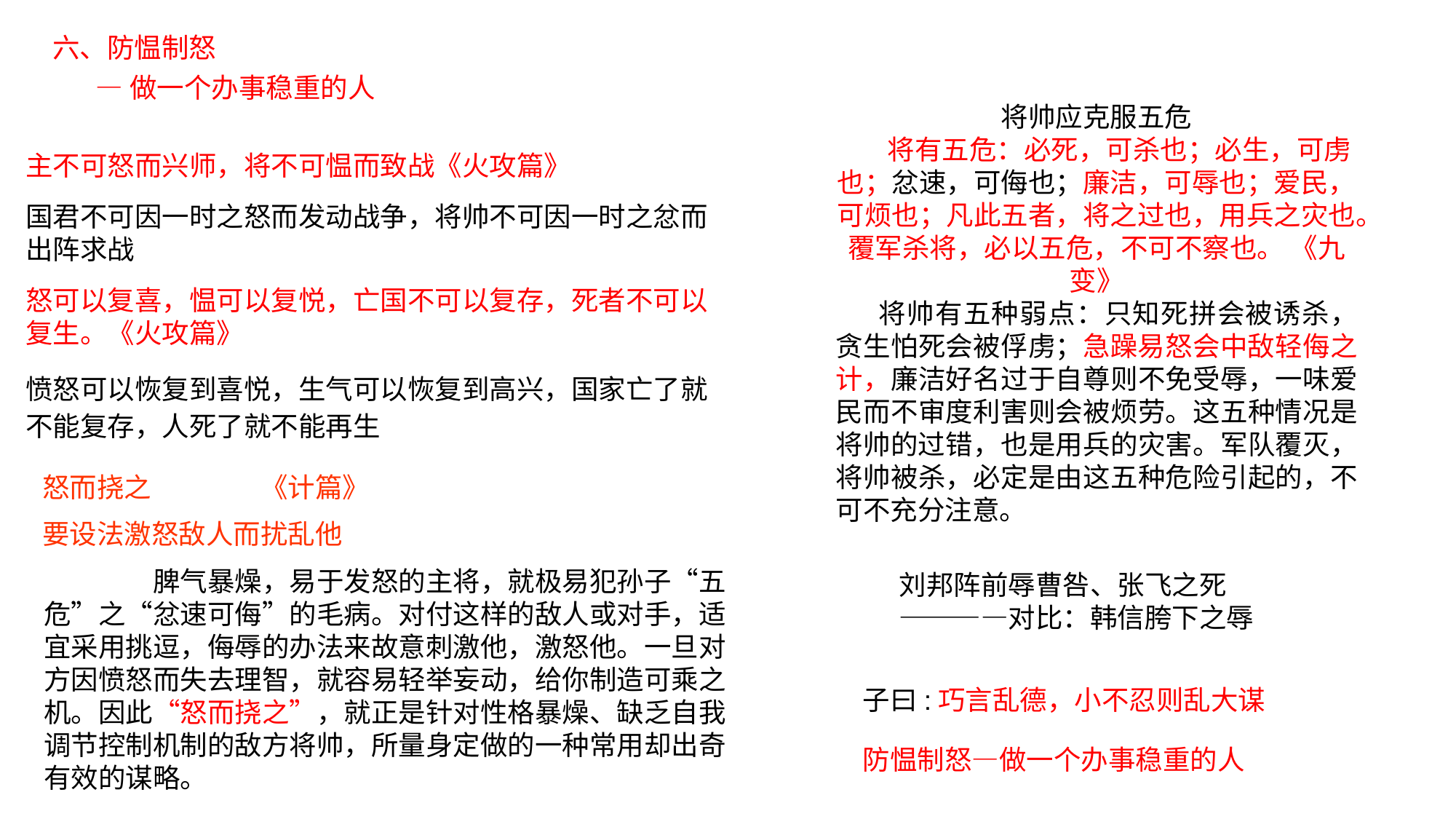

六、防愠制怒
       —做一个办事稳重的人
将帅应克服五危
　   将有五危：必死，可杀也；必生，可虏也；忿速，可侮也；廉洁，可辱也；爱民，可烦也；凡此五者，将之过也，用兵之灾也。覆军杀将，必以五危，不可不察也。 《九变》
     将帅有五种弱点：只知死拼会被诱杀，贪生怕死会被俘虏；急躁易怒会中敌轻侮之计，廉洁好名过于自尊则不免受辱，一味爱民而不审度利害则会被烦劳。这五种情况是将帅的过错，也是用兵的灾害。军队覆灭，将帅被杀，必定是由这五种危险引起的，不可不充分注意。
主不可怒而兴师，将不可愠而致战《火攻篇》
国君不可因一时之怒而发动战争，将帅不可因一时之忿而出阵求战
怒可以复喜，愠可以复悦，亡国不可以复存，死者不可以复生。《火攻篇》
愤怒可以恢复到喜悦，生气可以恢复到高兴，国家亡了就不能复存，人死了就不能再生
怒而挠之	《计篇》
要设法激怒敌人而扰乱他
	脾气暴燥，易于发怒的主将，就极易犯孙子“五危”之“忿速可侮”的毛病。对付这样的敌人或对手，适宜采用挑逗，侮辱的办法来故意刺激他，激怒他。一旦对方因愤怒而失去理智，就容易轻举妄动，给你制造可乘之机。因此“怒而挠之”，就正是针对性格暴燥、缺乏自我调节控制机制的敌方将帅，所量身定做的一种常用却出奇有效的谋略。
刘邦阵前辱曹咎、张飞之死————对比：韩信胯下之辱
子曰:巧言乱德，小不忍则乱大谋
防愠制怒—做一个办事稳重的人